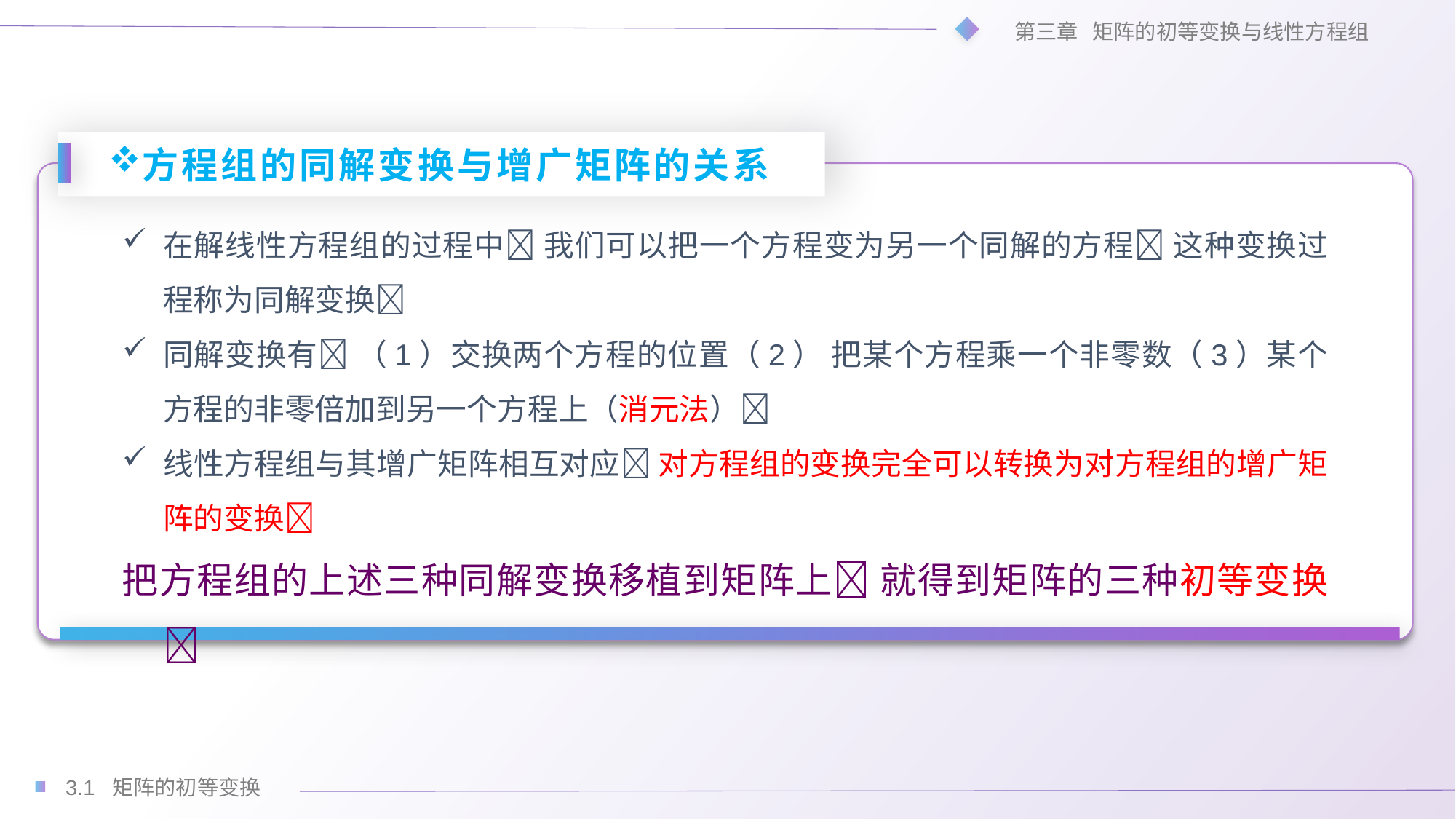

方程组的同解变换与增广矩阵的关系

在解线性方程组的过程中, 我们可以把一个方程变为另一个同解的方程, 这种变换过程称为同解变换.
同解变换有: （1）交换两个方程的位置（2） 把某个方程乘一个非零数（3）某个方程的非零倍加到另一个方程上（消元法）.
线性方程组与其增广矩阵相互对应, 对方程组的变换完全可以转换为对方程组的增广矩阵的变换.
把方程组的上述三种同解变换移植到矩阵上, 就得到矩阵的三种初等变换.